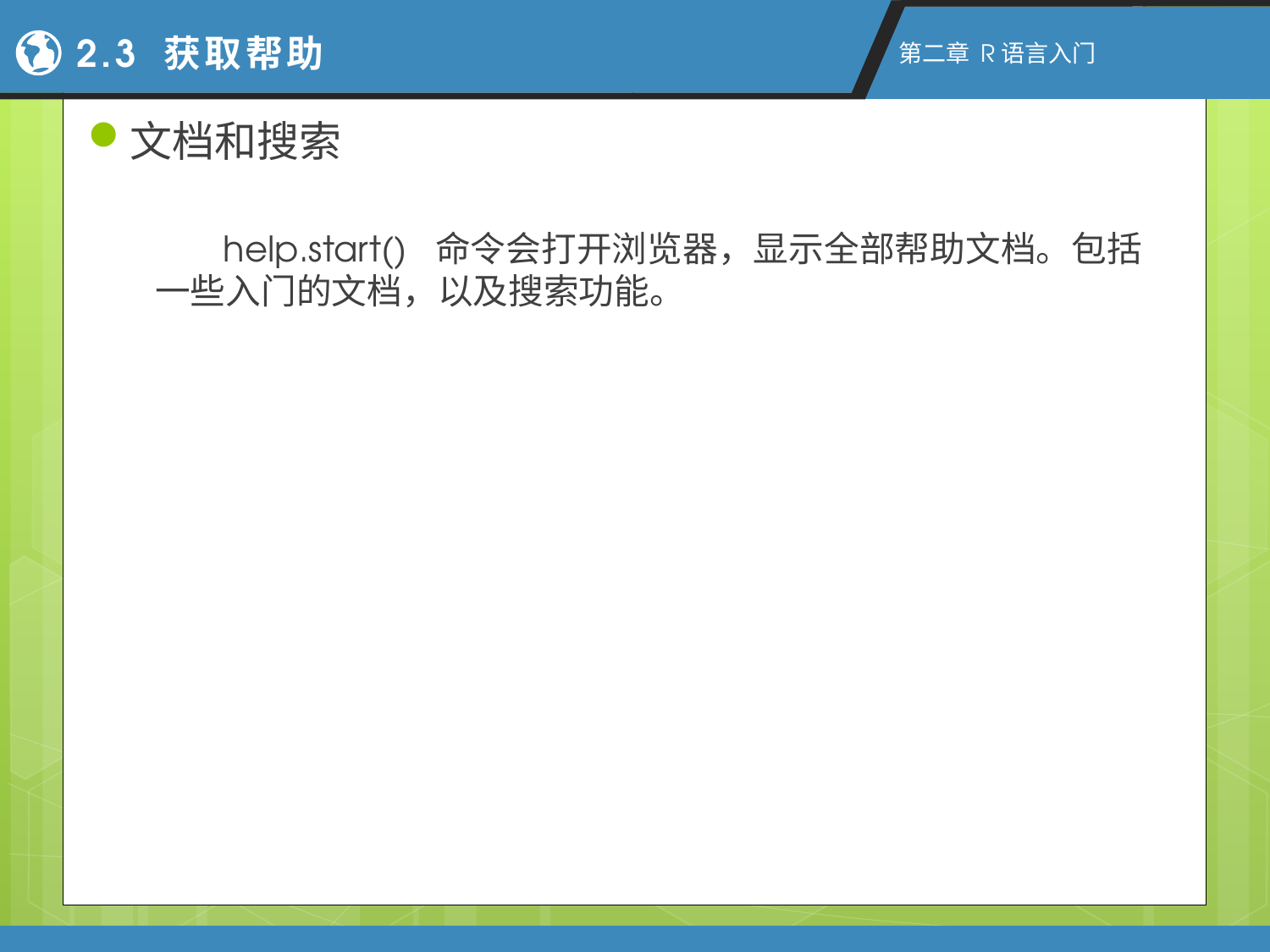

2.3 获取帮助

第二章 R语言入门
文档和搜索
       help.start()  命令会打开浏览器，显示全部帮助文档。包括一些入门的文档，以及搜索功能。